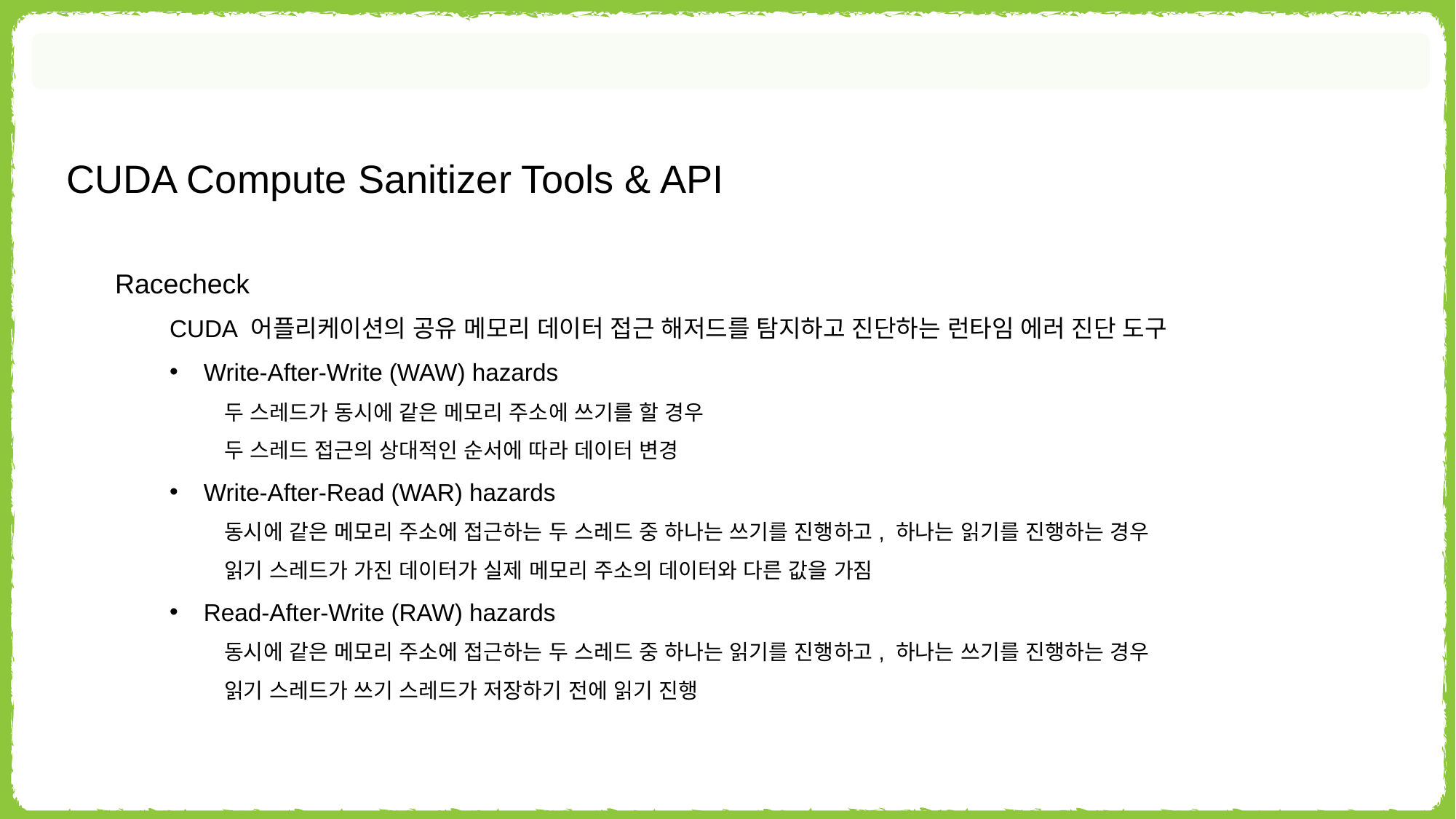

CUDA Compute Sanitizer Tools & API
Racecheck
CUDA 어플리케이션의 공유 메모리 데이터 접근 해저드를 탐지하고 진단하는 런타임 에러 진단 도구
Write-After-Write (WAW) hazards
두 스레드가 동시에 같은 메모리 주소에 쓰기를 할 경우
두 스레드 접근의 상대적인 순서에 따라 데이터 변경
Write-After-Read (WAR) hazards
동시에 같은 메모리 주소에 접근하는 두 스레드 중 하나는 쓰기를 진행하고, 하나는 읽기를 진행하는 경우
읽기 스레드가 가진 데이터가 실제 메모리 주소의 데이터와 다른 값을 가짐
Read-After-Write (RAW) hazards
동시에 같은 메모리 주소에 접근하는 두 스레드 중 하나는 읽기를 진행하고, 하나는 쓰기를 진행하는 경우
읽기 스레드가 쓰기 스레드가 저장하기 전에 읽기 진행